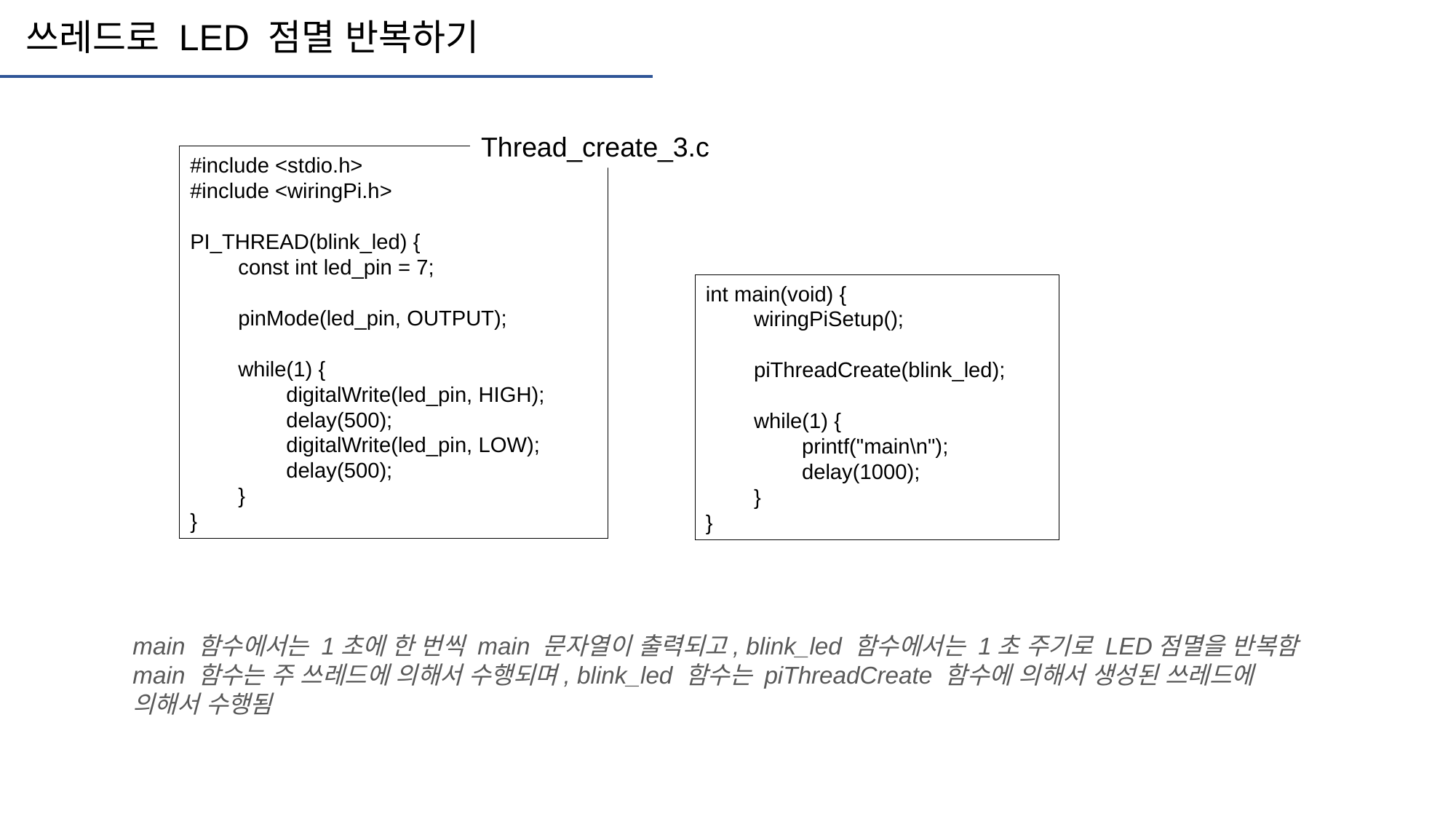

쓰레드로 LED 점멸 반복하기
Thread_create_3.c
#include <stdio.h>
#include <wiringPi.h>

PI_THREAD(blink_led) {
        const int led_pin = 7;

        pinMode(led_pin, OUTPUT);

        while(1) {
                digitalWrite(led_pin, HIGH);
                delay(500);
                digitalWrite(led_pin, LOW);
                delay(500);
        }
}
int main(void) {
        wiringPiSetup();

        piThreadCreate(blink_led);

        while(1) {
                printf("main\n");
                delay(1000);
        }
}
main 함수에서는 1초에 한 번씩 main 문자열이 출력되고, blink_led 함수에서는 1초 주기로 LED점멸을 반복함
main 함수는 주 쓰레드에 의해서 수행되며, blink_led 함수는 piThreadCreate 함수에 의해서 생성된 쓰레드에
의해서 수행됨